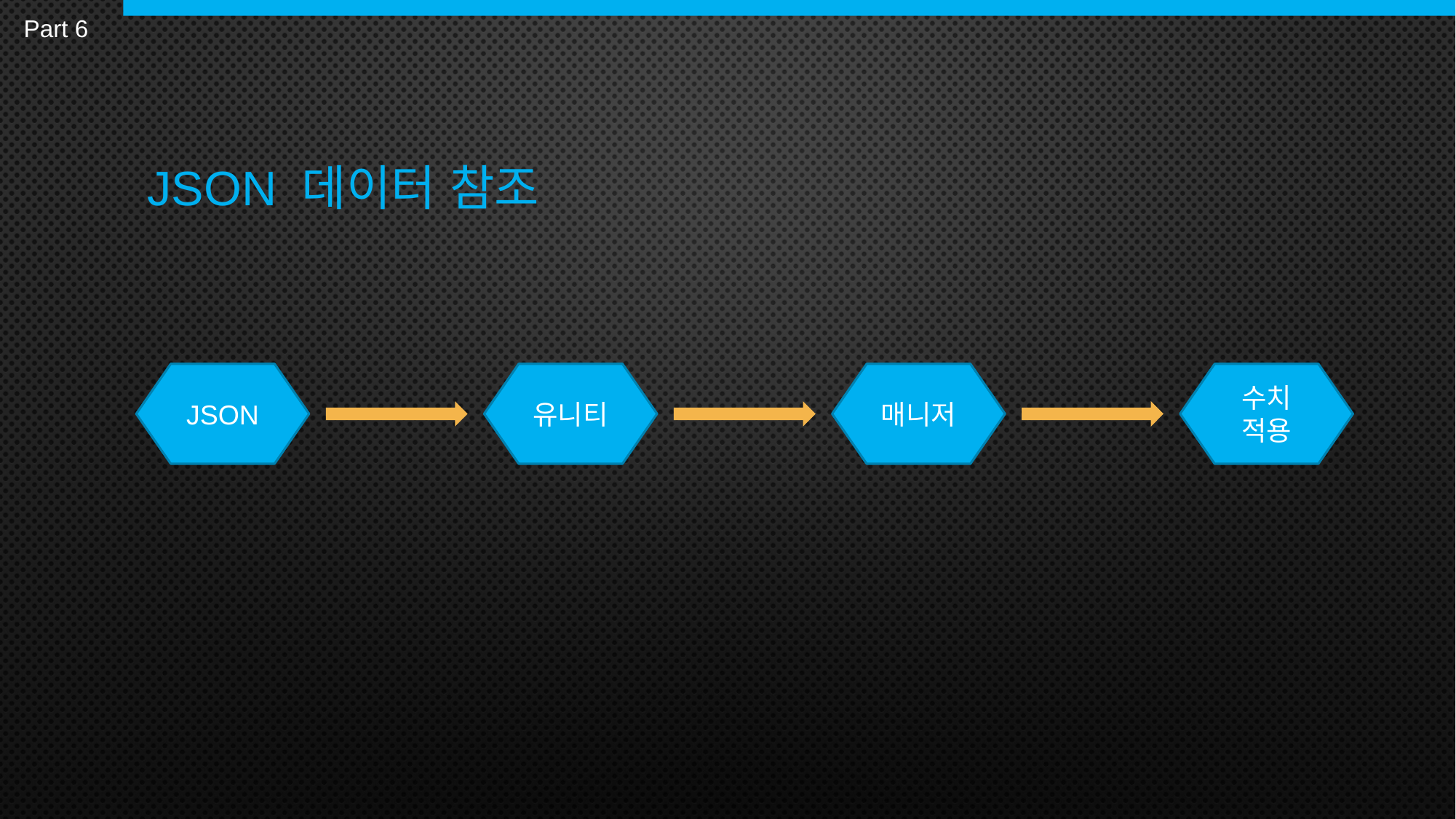

Part 6
# Json 데이터 참조
수치 적용
Json
유니티
매니저